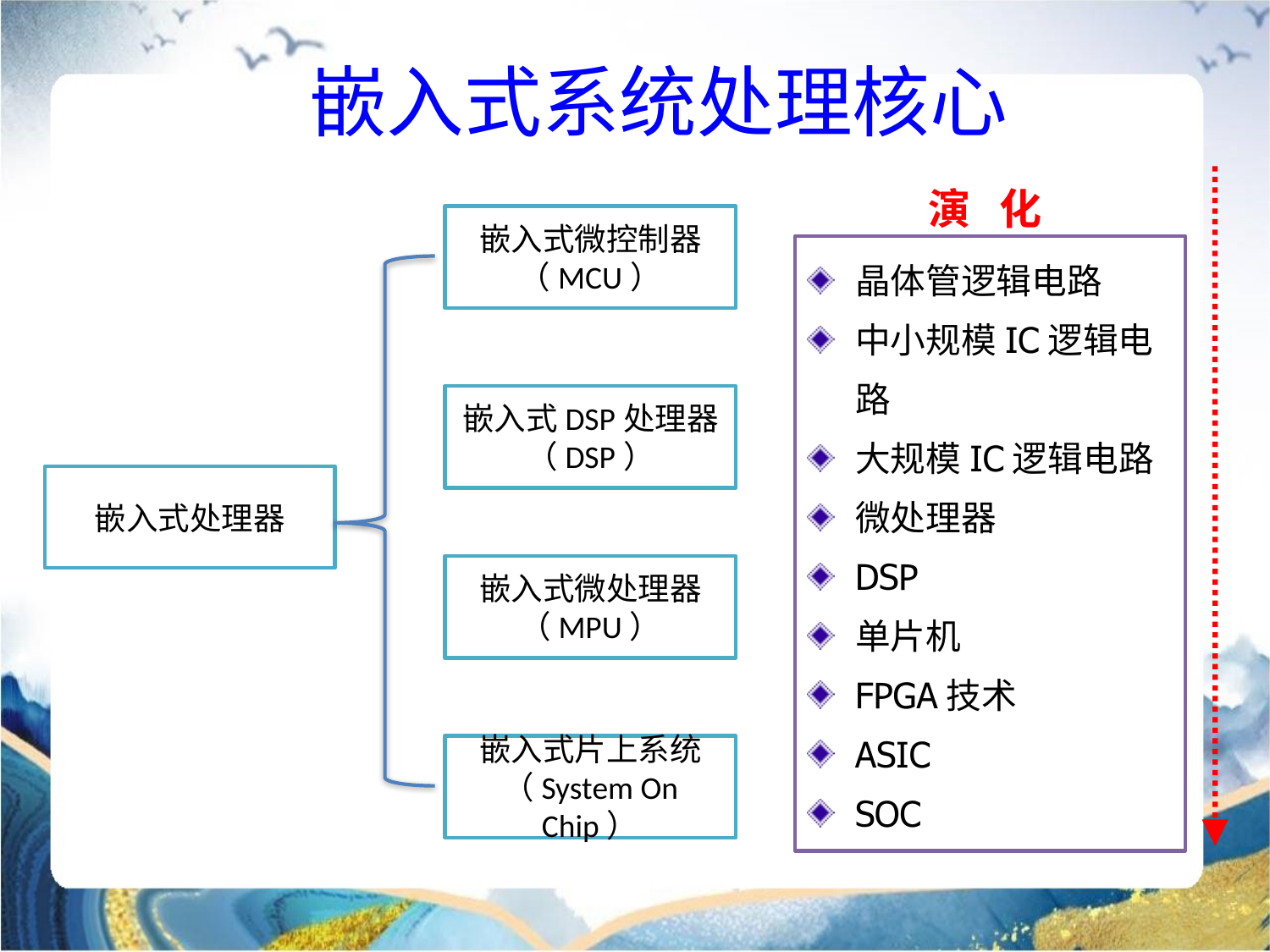

嵌入式系统处理核心

演   化
嵌入式微控制器
（MCU）
晶体管逻辑电路
中小规模IC逻辑电路
大规模IC逻辑电路
微处理器
DSP
单片机
FPGA技术
ASIC
SOC

嵌入式DSP处理器
（DSP）
嵌入式处理器
嵌入式微处理器
（MPU）
嵌入式片上系统（System On Chip）